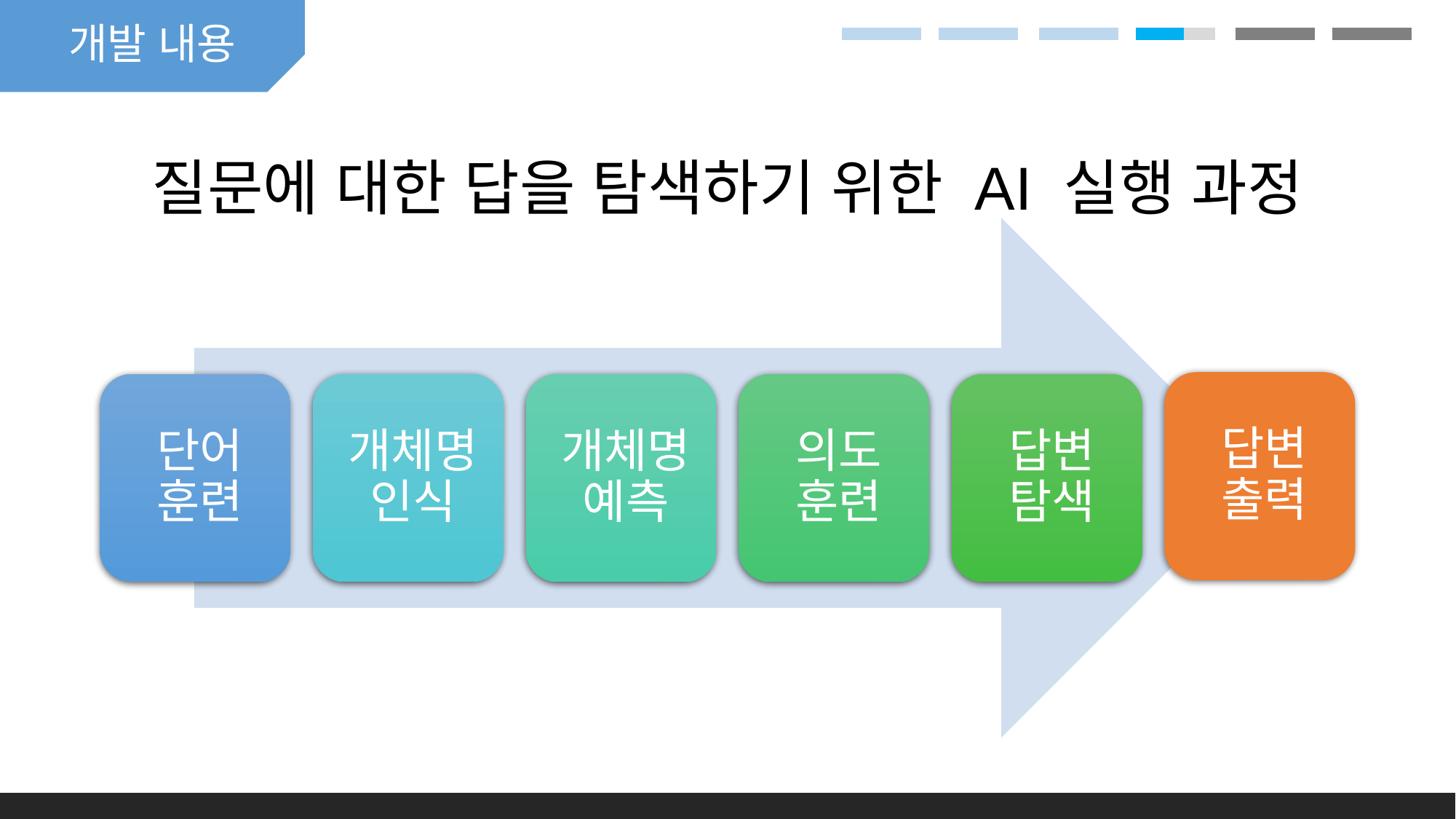

개발 내용
# 질문에 대한 답을 탐색하기 위한 AI 실행 과정
단어 훈련
개체명 인식
개체명 예측
의도 훈련
답변 탐색
답변 출력